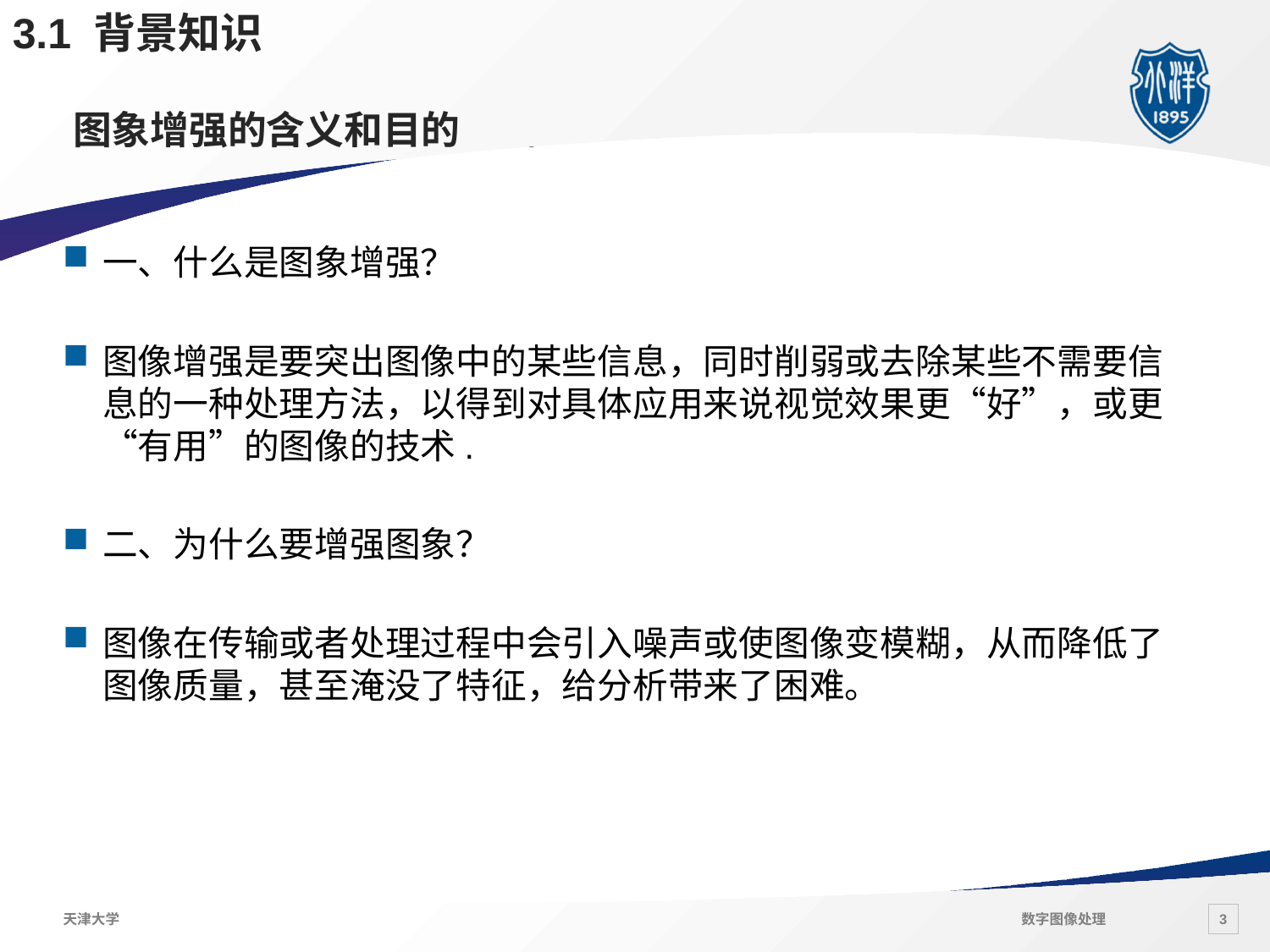

3.1 背景知识
# 图象增强的含义和目的
一、什么是图象增强？

图像增强是要突出图像中的某些信息，同时削弱或去除某些不需要信息的一种处理方法，以得到对具体应用来说视觉效果更“好”，或更“有用”的图像的技术.

二、为什么要增强图象？

图像在传输或者处理过程中会引入噪声或使图像变模糊，从而降低了图像质量，甚至淹没了特征，给分析带来了困难。